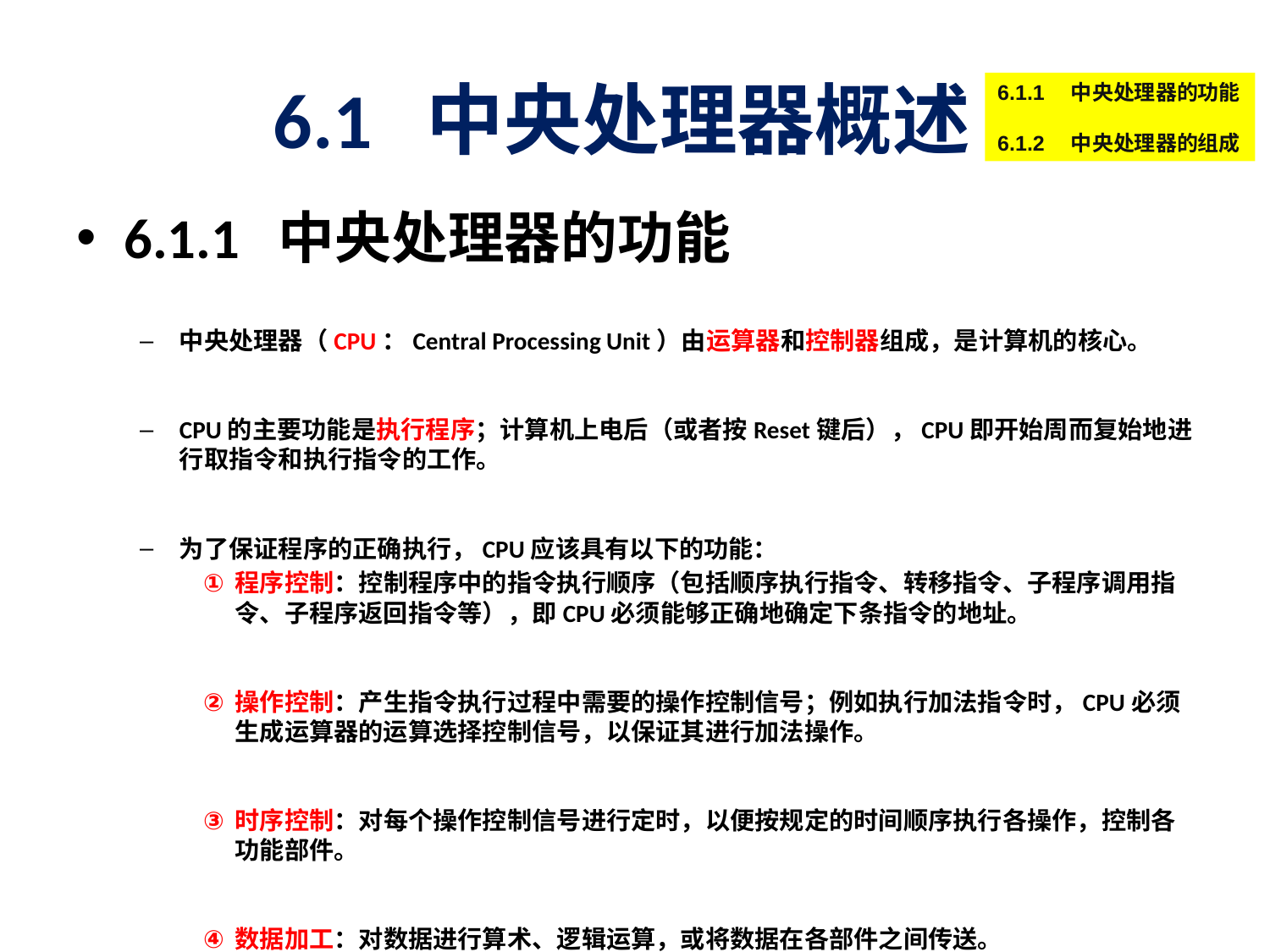

# 6.1  中央处理器概述
6.1.1　中央处理器的功能

6.1.2　中央处理器的组成
6.1.1  中央处理器的功能

中央处理器（CPU：Central Processing Unit）由运算器和控制器组成，是计算机的核心。

CPU的主要功能是执行程序；计算机上电后（或者按Reset键后），CPU即开始周而复始地进行取指令和执行指令的工作。

为了保证程序的正确执行，CPU应该具有以下的功能：
程序控制：控制程序中的指令执行顺序（包括顺序执行指令、转移指令、子程序调用指令、子程序返回指令等），即CPU必须能够正确地确定下条指令的地址。

操作控制：产生指令执行过程中需要的操作控制信号；例如执行加法指令时，CPU必须生成运算器的运算选择控制信号，以保证其进行加法操作。

时序控制：对每个操作控制信号进行定时，以便按规定的时间顺序执行各操作，控制各功能部件。

数据加工：对数据进行算术、逻辑运算，或将数据在各部件之间传送。

中断处理：CPU应能及时响应内部异常和外部中断请求。